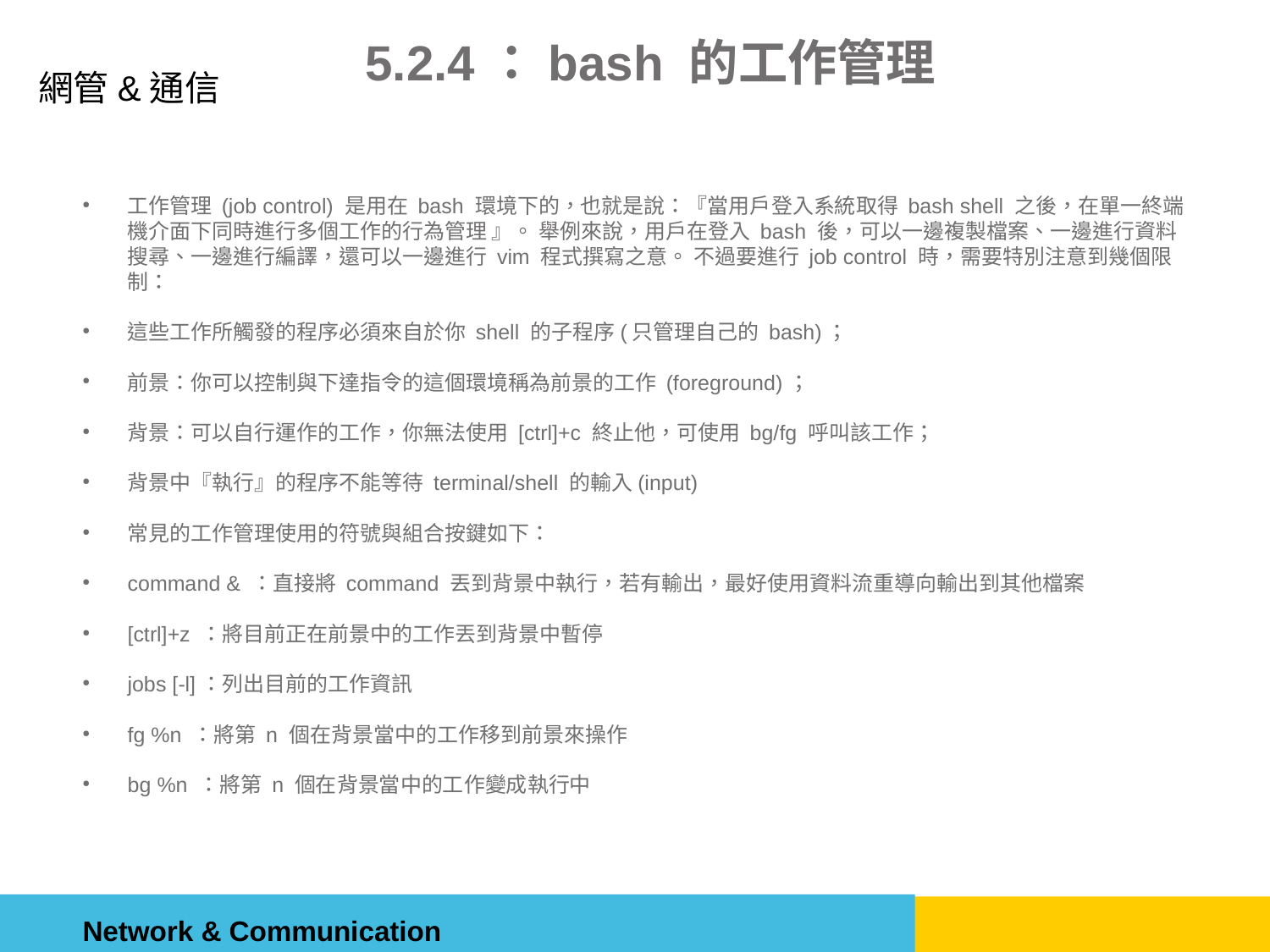

5.2.4：bash 的工作管理
工作管理 (job control) 是用在 bash 環境下的，也就是說：『當用戶登入系統取得 bash shell 之後，在單一終端機介面下同時進行多個工作的行為管理 』。 舉例來說，用戶在登入 bash 後，可以一邊複製檔案、一邊進行資料搜尋、一邊進行編譯，還可以一邊進行 vim 程式撰寫之意。 不過要進行 job control 時，需要特別注意到幾個限制：
這些工作所觸發的程序必須來自於你 shell 的子程序(只管理自己的 bash)；
前景：你可以控制與下達指令的這個環境稱為前景的工作 (foreground)；
背景：可以自行運作的工作，你無法使用 [ctrl]+c 終止他，可使用 bg/fg 呼叫該工作；
背景中『執行』的程序不能等待 terminal/shell 的輸入(input)
常見的工作管理使用的符號與組合按鍵如下：
command & ：直接將 command 丟到背景中執行，若有輸出，最好使用資料流重導向輸出到其他檔案
[ctrl]+z ：將目前正在前景中的工作丟到背景中暫停
jobs [-l]：列出目前的工作資訊
fg %n ：將第 n 個在背景當中的工作移到前景來操作
bg %n ：將第 n 個在背景當中的工作變成執行中